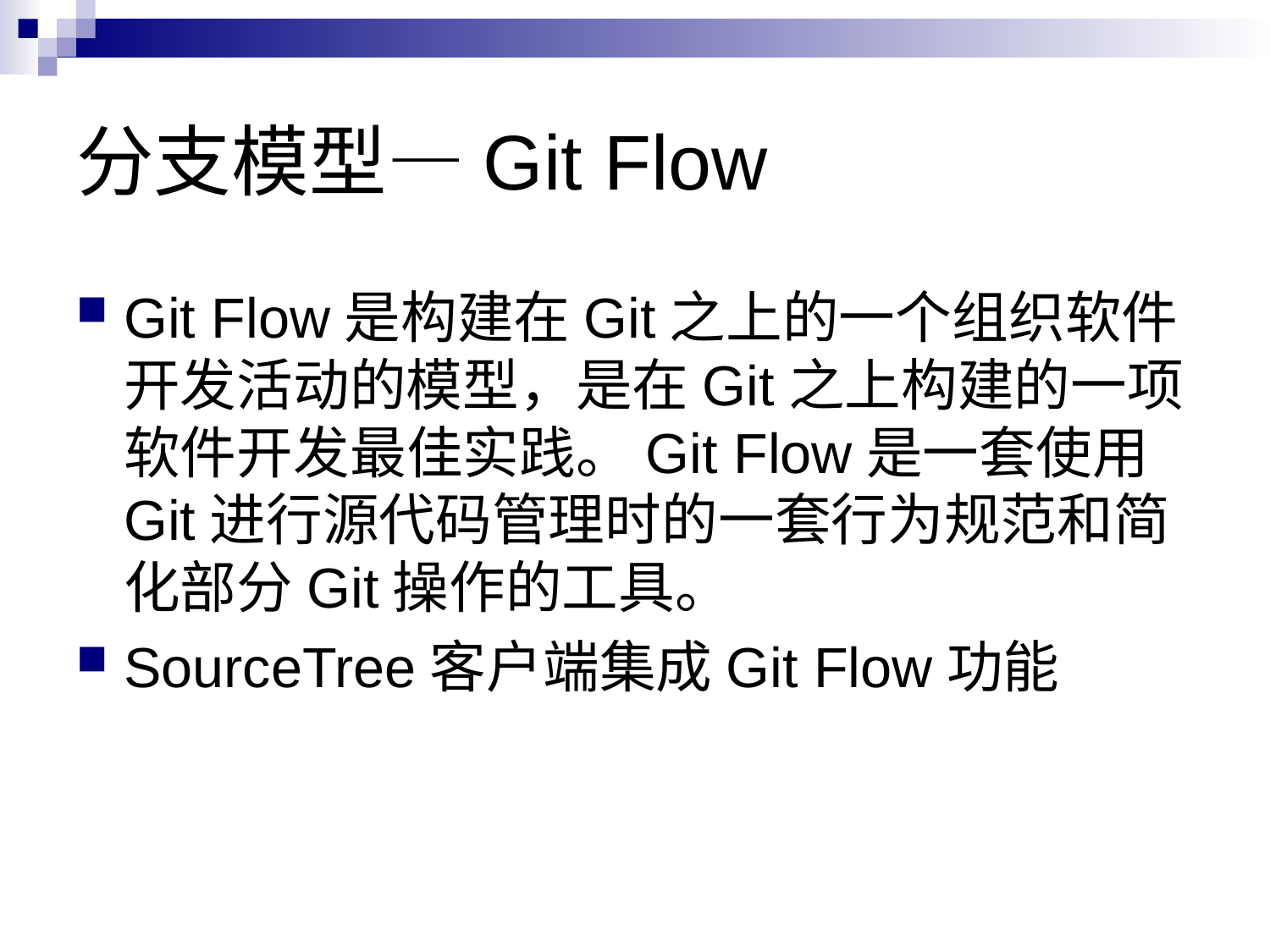

# 分支模型—Git Flow
Git Flow是构建在Git之上的一个组织软件开发活动的模型，是在Git之上构建的一项软件开发最佳实践。Git Flow是一套使用Git进行源代码管理时的一套行为规范和简化部分Git操作的工具。
SourceTree客户端集成Git Flow功能